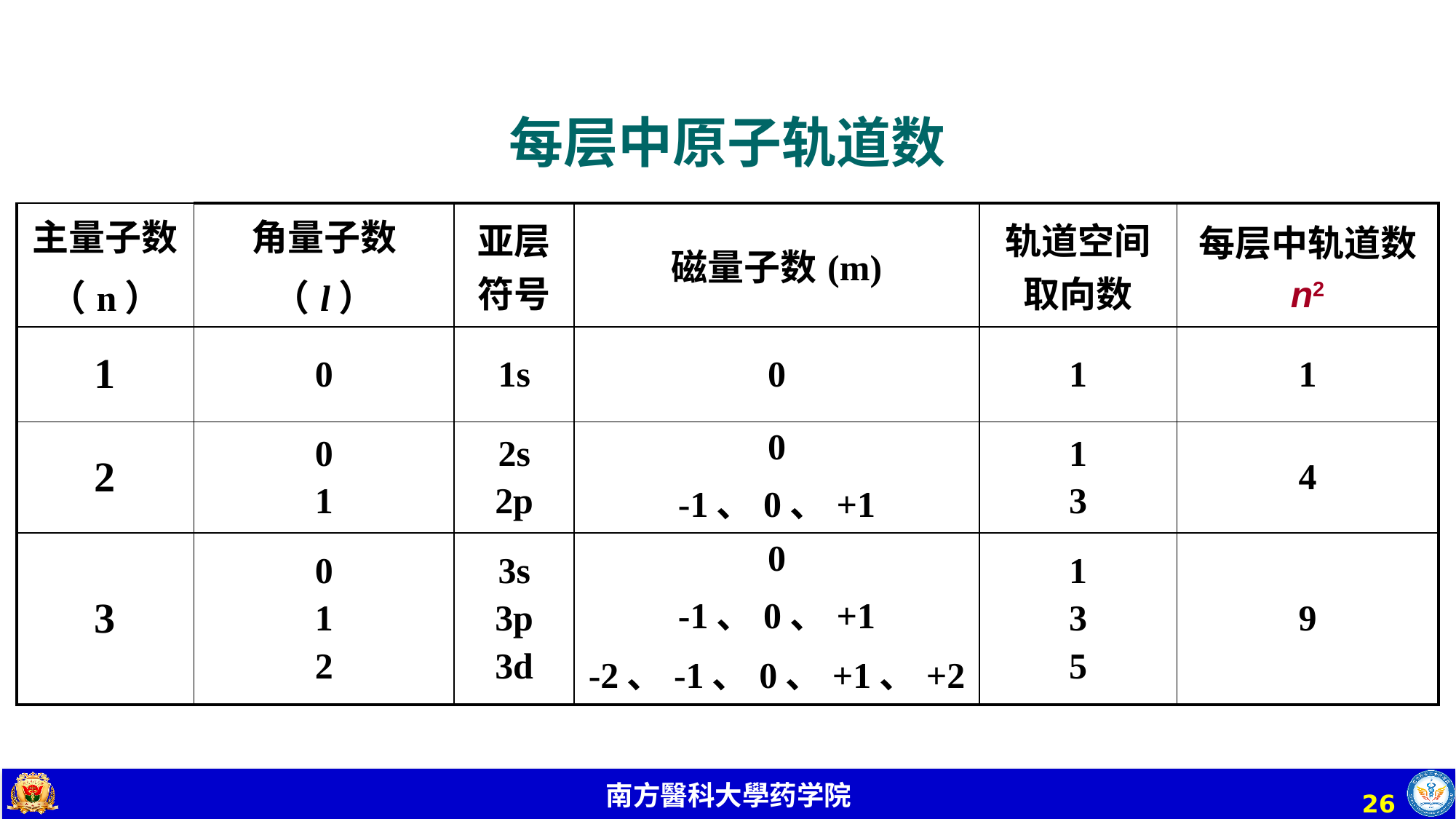

每层中原子轨道数
| 主量子数 （n） | 角量子数 （l） | 亚层符号 | 磁量子数(m) | 轨道空间取向数 | 每层中轨道数 n2 |
| --- | --- | --- | --- | --- | --- |
| 1 | 0 | 1s | 0 | 1 | 1 |
| 2 | 0 1 | 2s 2p | 0 -1、0、+1 | 1 3 | 4 |
| 3 | 0 1 2 | 3s 3p 3d | 0 -1、0、+1 -2、-1、0、+1、+2 | 1 3 5 | 9 |
26